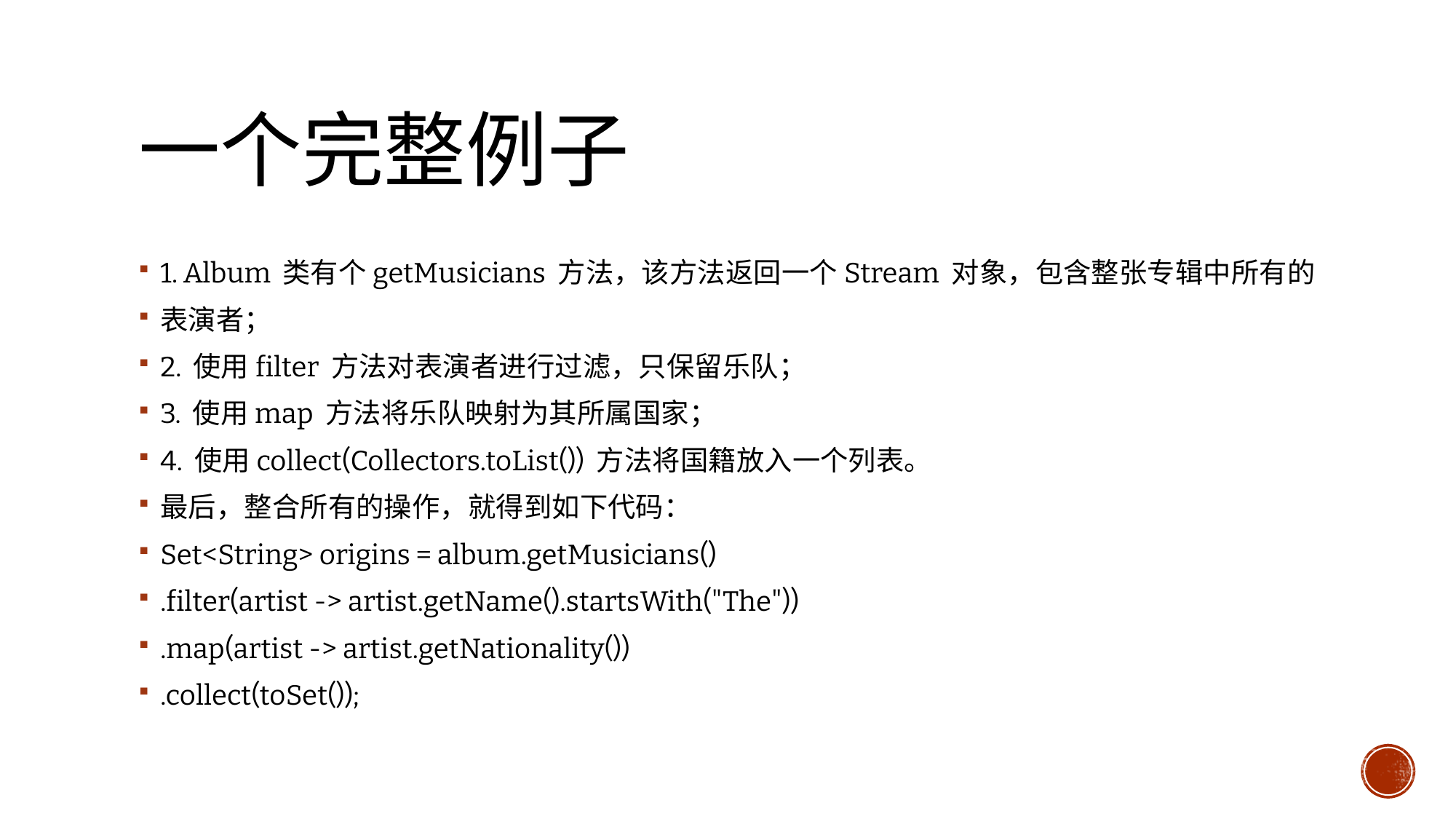

# 一个完整例子
1. Album 类有个getMusicians 方法，该方法返回一个Stream 对象，包含整张专辑中所有的
表演者；
2. 使用filter 方法对表演者进行过滤，只保留乐队；
3. 使用map 方法将乐队映射为其所属国家；
4. 使用collect(Collectors.toList()) 方法将国籍放入一个列表。
最后，整合所有的操作，就得到如下代码：
Set<String> origins = album.getMusicians()
.filter(artist -> artist.getName().startsWith("The"))
.map(artist -> artist.getNationality())
.collect(toSet());